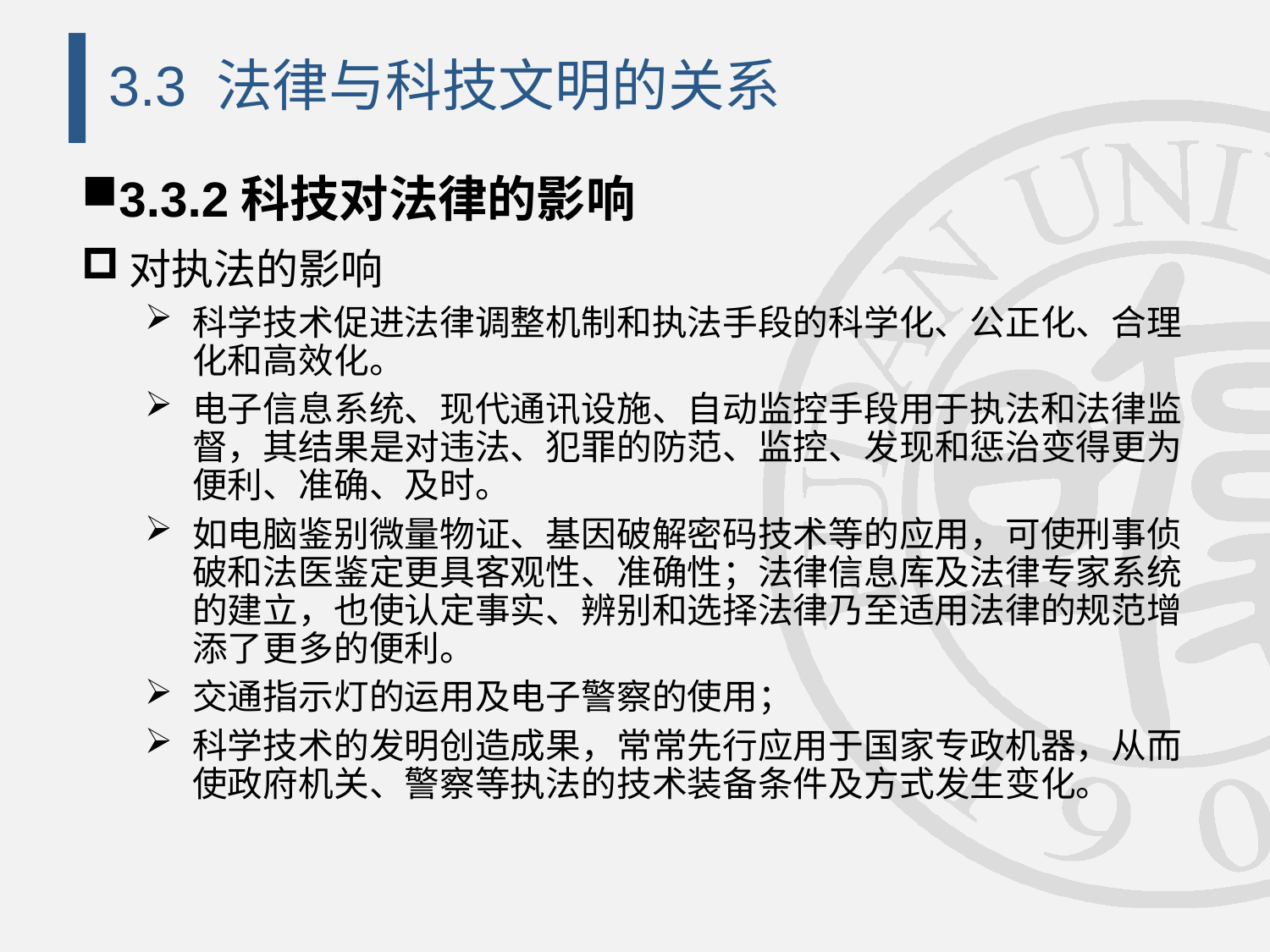

# 3.3 法律与科技文明的关系
3.3.2科技对法律的影响
对执法的影响
科学技术促进法律调整机制和执法手段的科学化、公正化、合理化和高效化。
电子信息系统、现代通讯设施、自动监控手段用于执法和法律监督，其结果是对违法、犯罪的防范、监控、发现和惩治变得更为便利、准确、及时。
如电脑鉴别微量物证、基因破解密码技术等的应用，可使刑事侦破和法医鉴定更具客观性、准确性；法律信息库及法律专家系统的建立，也使认定事实、辨别和选择法律乃至适用法律的规范增添了更多的便利。
交通指示灯的运用及电子警察的使用；
科学技术的发明创造成果，常常先行应用于国家专政机器，从而使政府机关、警察等执法的技术装备条件及方式发生变化。